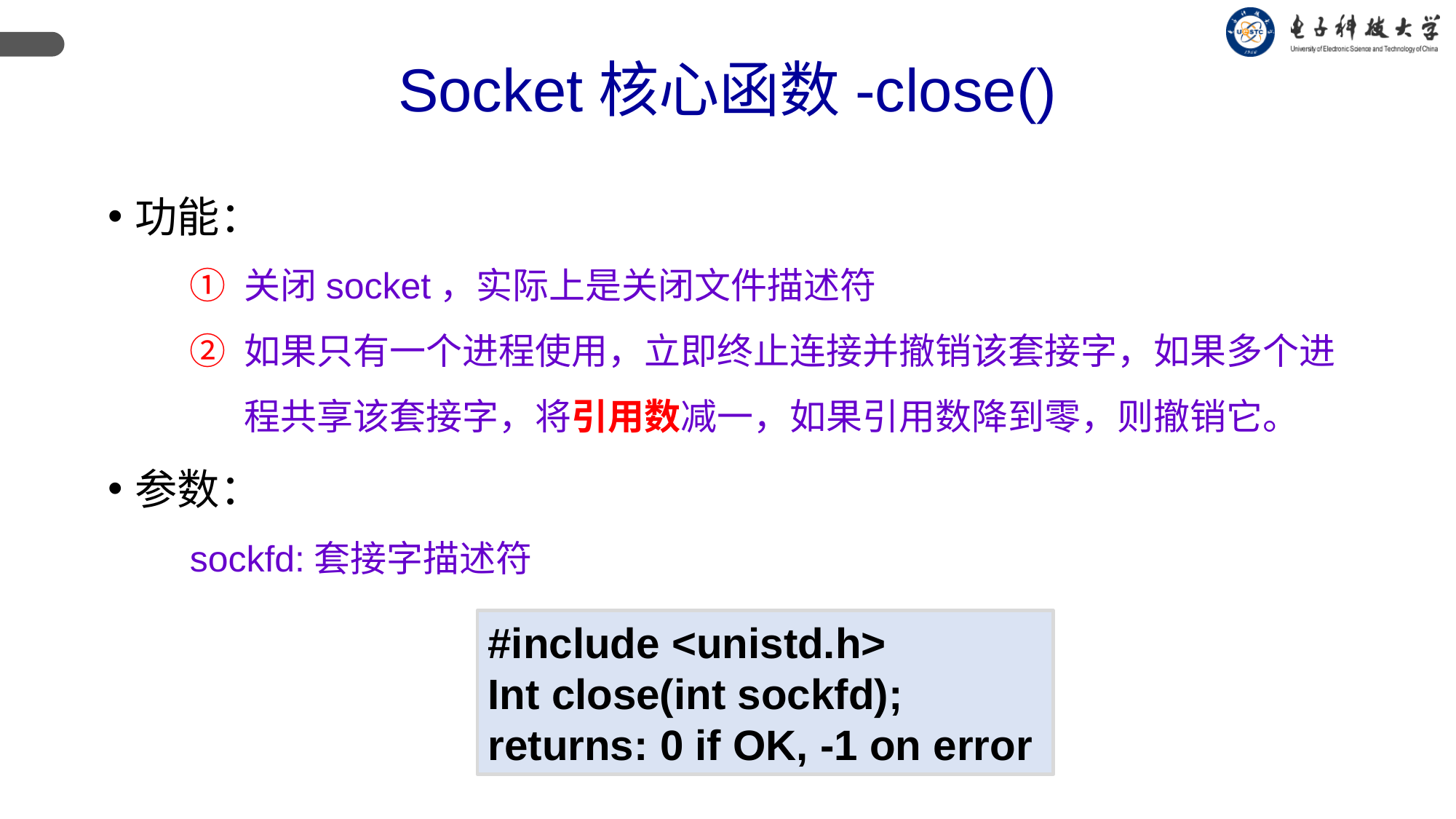

Socket核心函数-close()
功能：
关闭socket，实际上是关闭文件描述符
如果只有一个进程使用，立即终止连接并撤销该套接字，如果多个进程共享该套接字，将引用数减一，如果引用数降到零，则撤销它。
参数：
sockfd:套接字描述符
#include <unistd.h>
Int close(int sockfd);
returns: 0 if OK, -1 on error